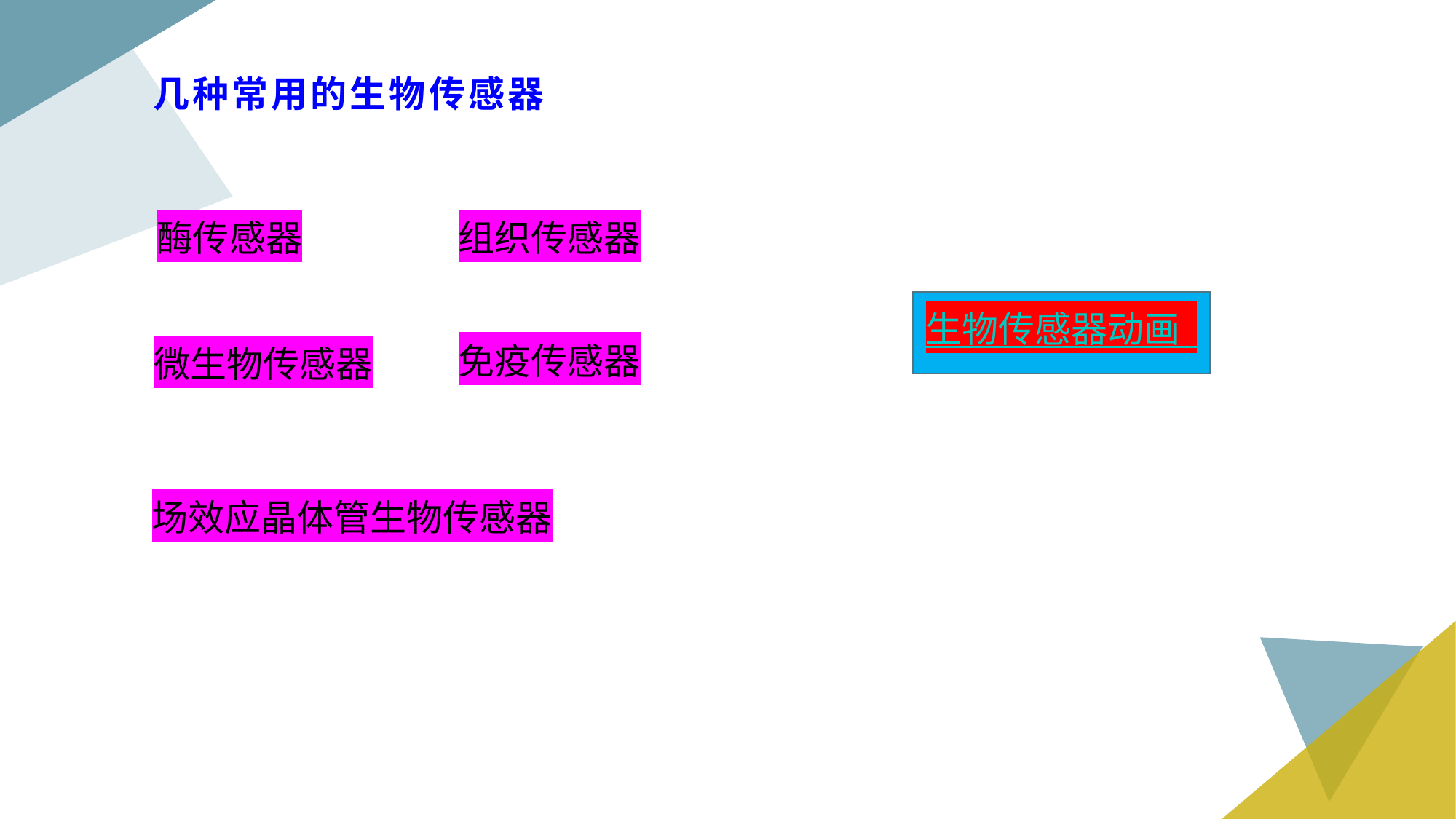

# 几种常用的生物传感器
酶传感器
组织传感器
生物传感器动画
免疫传感器
微生物传感器
场效应晶体管生物传感器